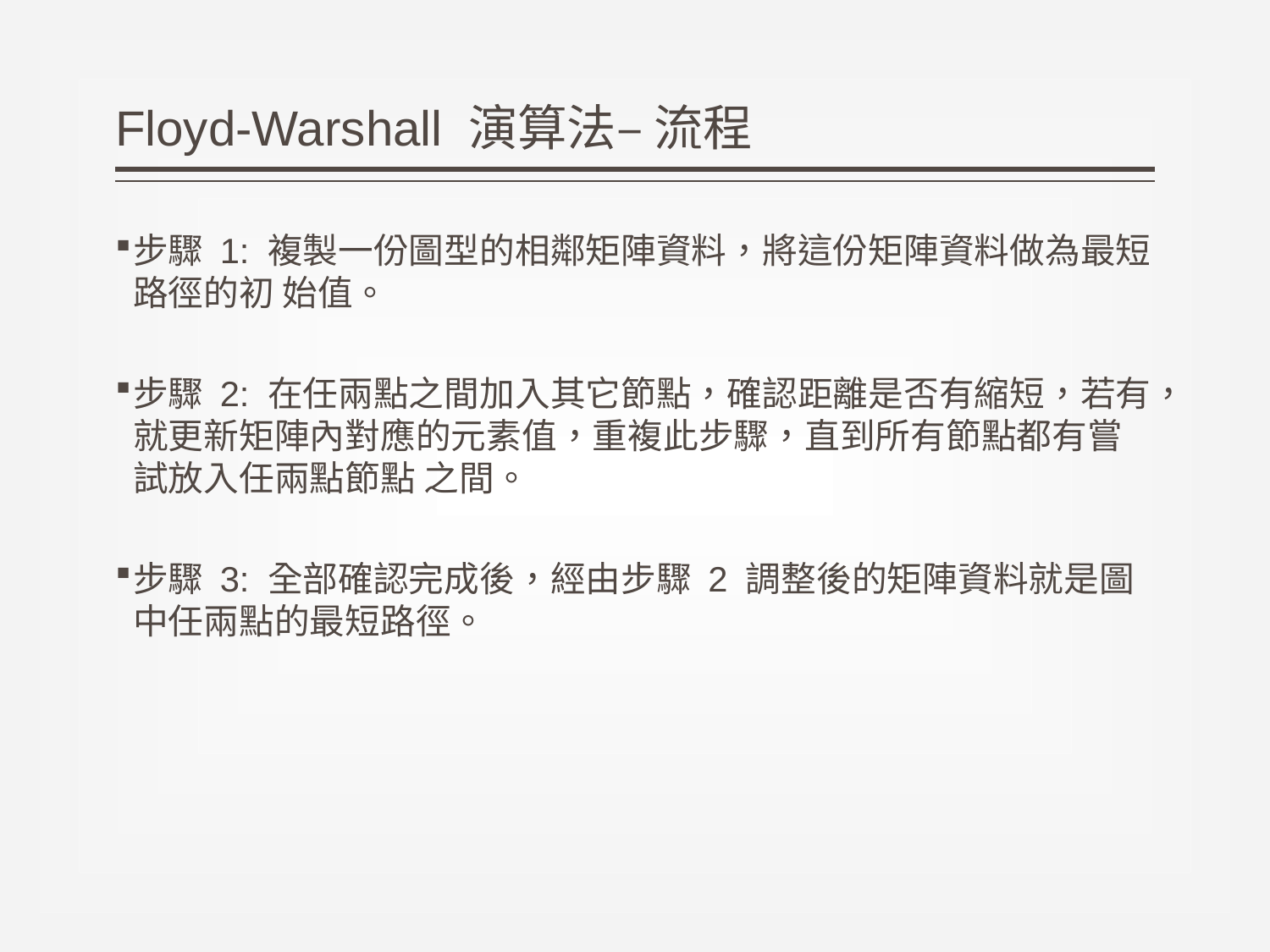

# Floyd-Warshall 演算法– 流程
步驟 1: 複製一份圖型的相鄰矩陣資料，將這份矩陣資料做為最短路徑的初 始值。

步驟 2: 在任兩點之間加入其它節點，確認距離是否有縮短，若有，就更新矩陣內對應的元素值，重複此步驟，直到所有節點都有嘗試放入任兩點節點 之間。

步驟 3: 全部確認完成後，經由步驟 2 調整後的矩陣資料就是圖中任兩點的最短路徑。